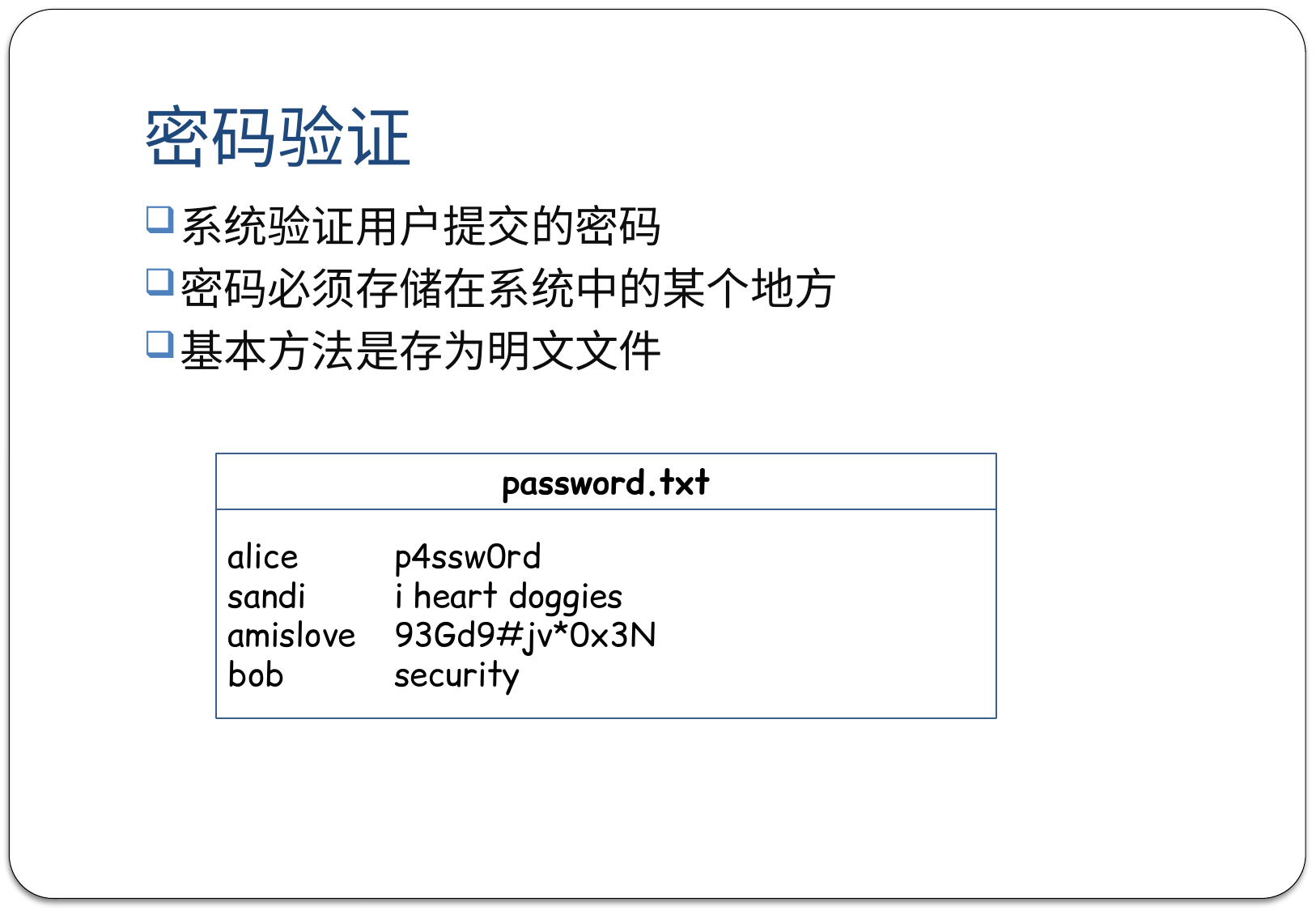

# 密码验证
系统验证用户提交的密码
密码必须存储在系统中的某个地方
基本方法是存为明文文件
password.txt
alice	p4ssw0rd
sandi	i heart doggies
amislove	93Gd9#jv*0x3N
bob	security